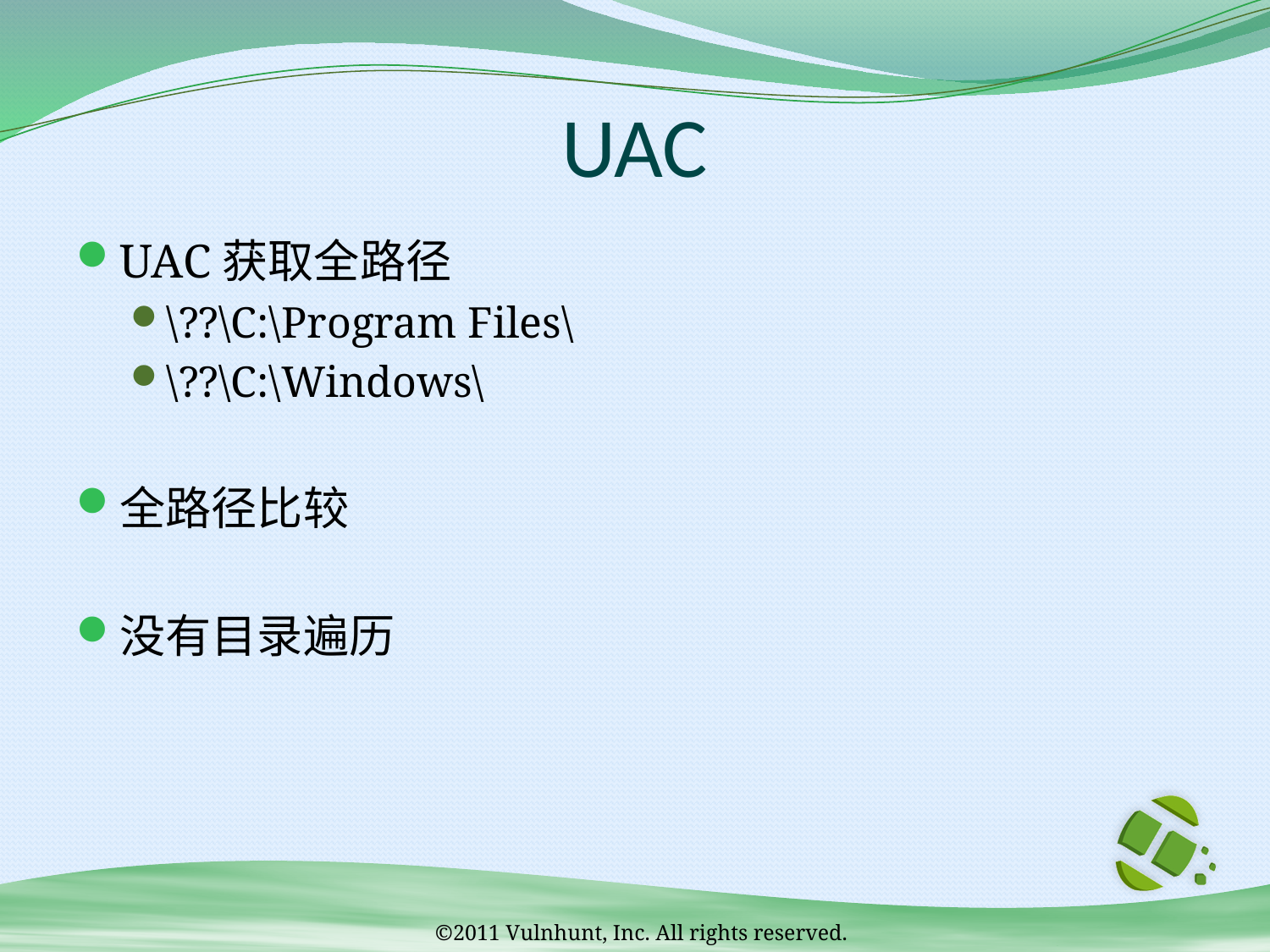

# UAC
UAC获取全路径
\??\C:\Program Files\
\??\C:\Windows\

全路径比较

没有目录遍历